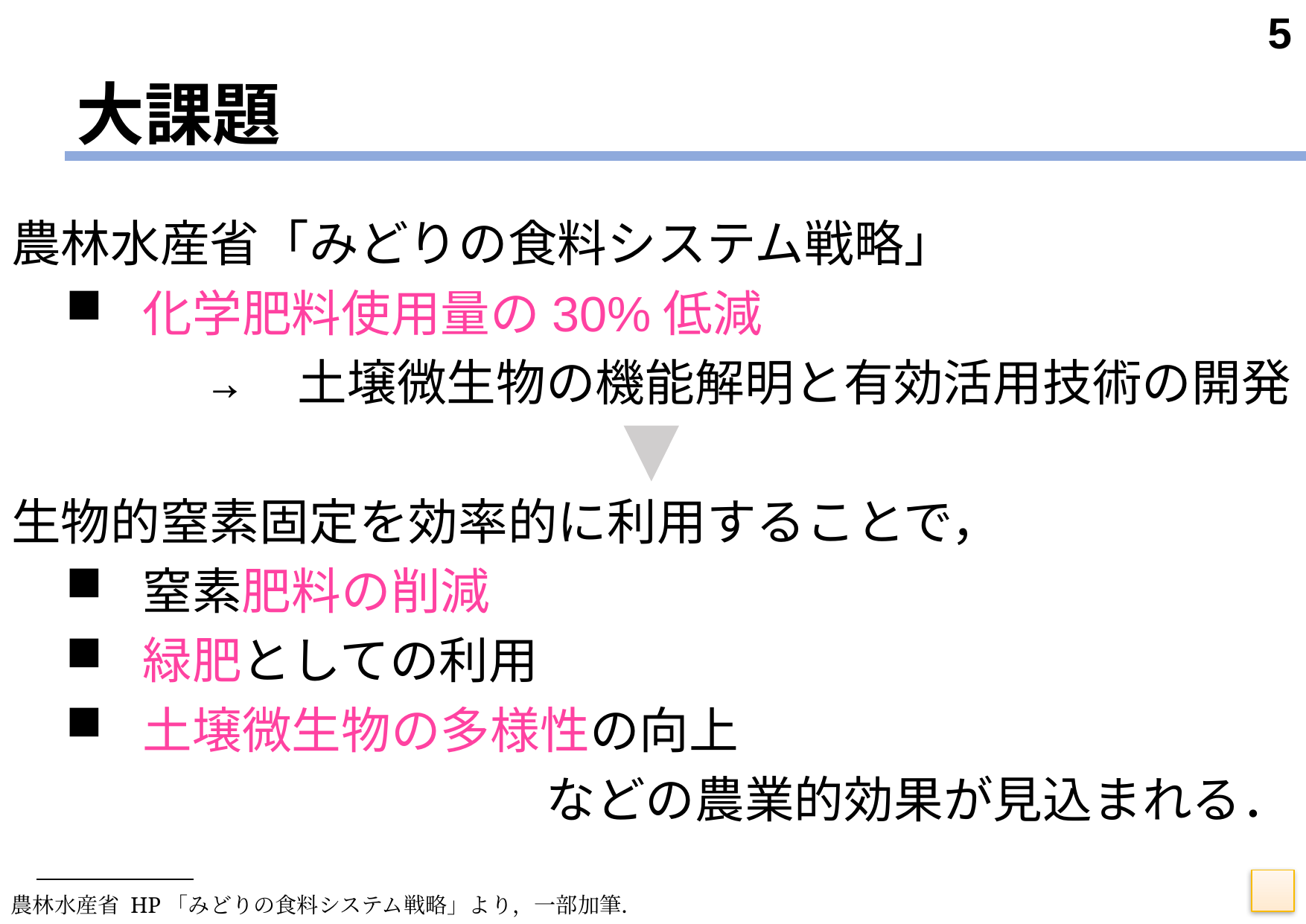

5
# 大課題
農林水産省「みどりの食料システム戦略」
化学肥料使用量の30%低減
土壌微生物の機能解明と有効活用技術の開発

生物的窒素固定を効率的に利用することで，
窒素肥料の削減
緑肥としての利用
土壌微生物の多様性の向上
などの農業的効果が見込まれる．

農林水産省 HP「みどりの食料システム戦略」より，一部加筆．